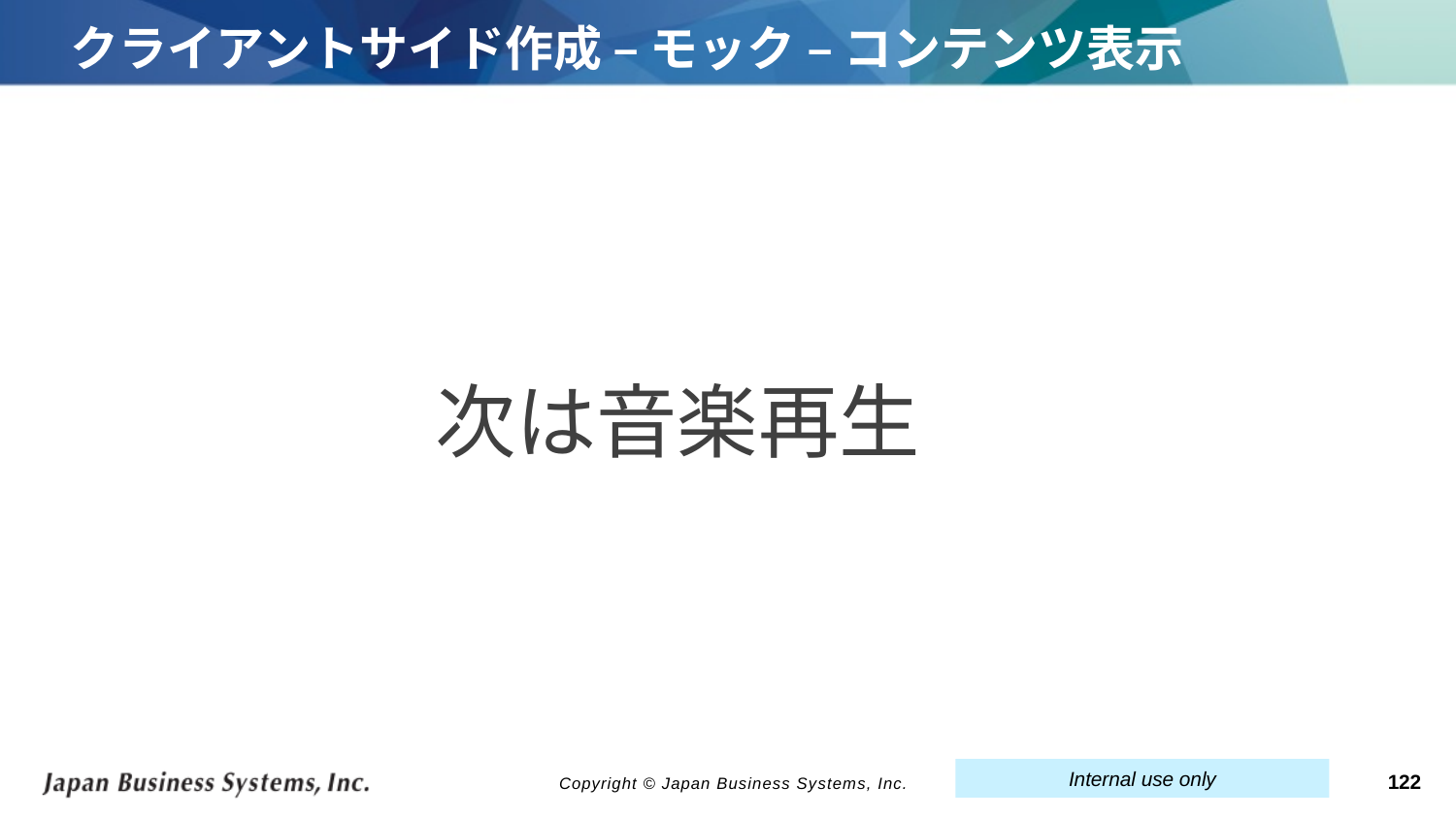

# クライアントサイド作成 – モック – コンテンツ表示
次は音楽再生